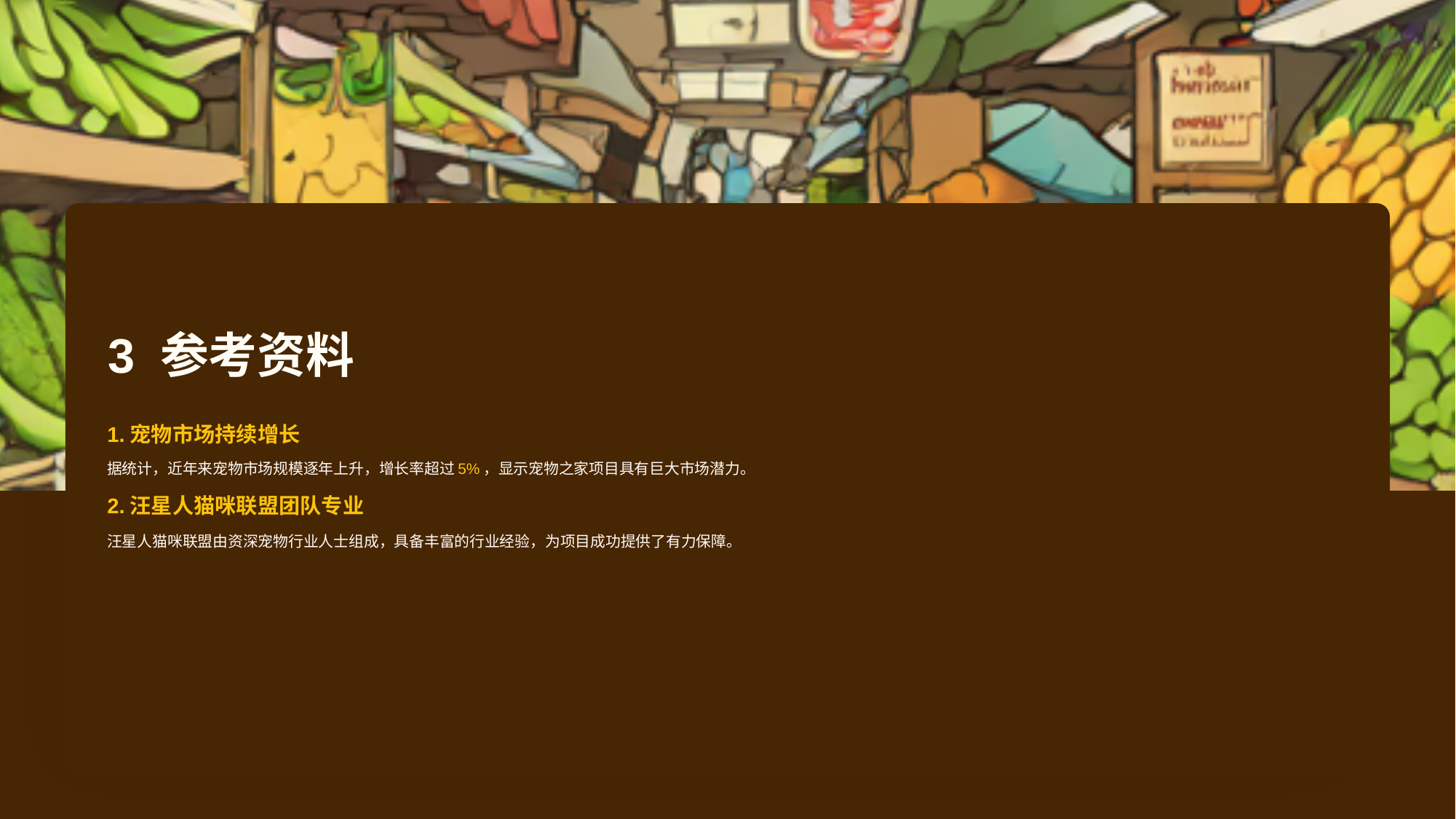

3 参考资料
1.宠物市场持续增长
据统计，近年来宠物市场规模逐年上升，增长率超过5%，显示宠物之家项目具有巨大市场潜力。
2.汪星人猫咪联盟团队专业
汪星人猫咪联盟由资深宠物行业人士组成，具备丰富的行业经验，为项目成功提供了有力保障。